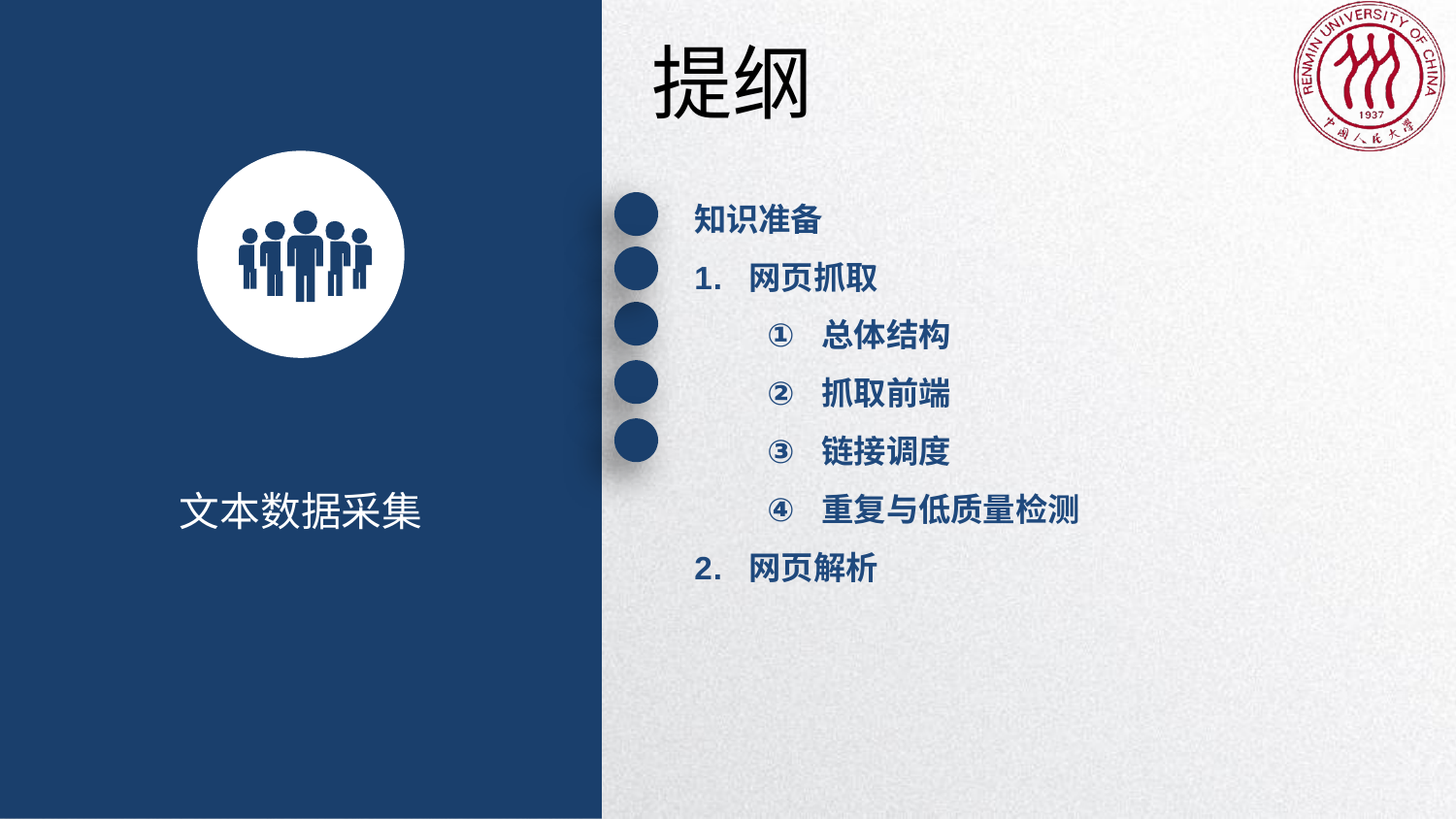

提纲

知识准备
网页抓取
总体结构
抓取前端
链接调度
重复与低质量检测
网页解析

文本数据采集